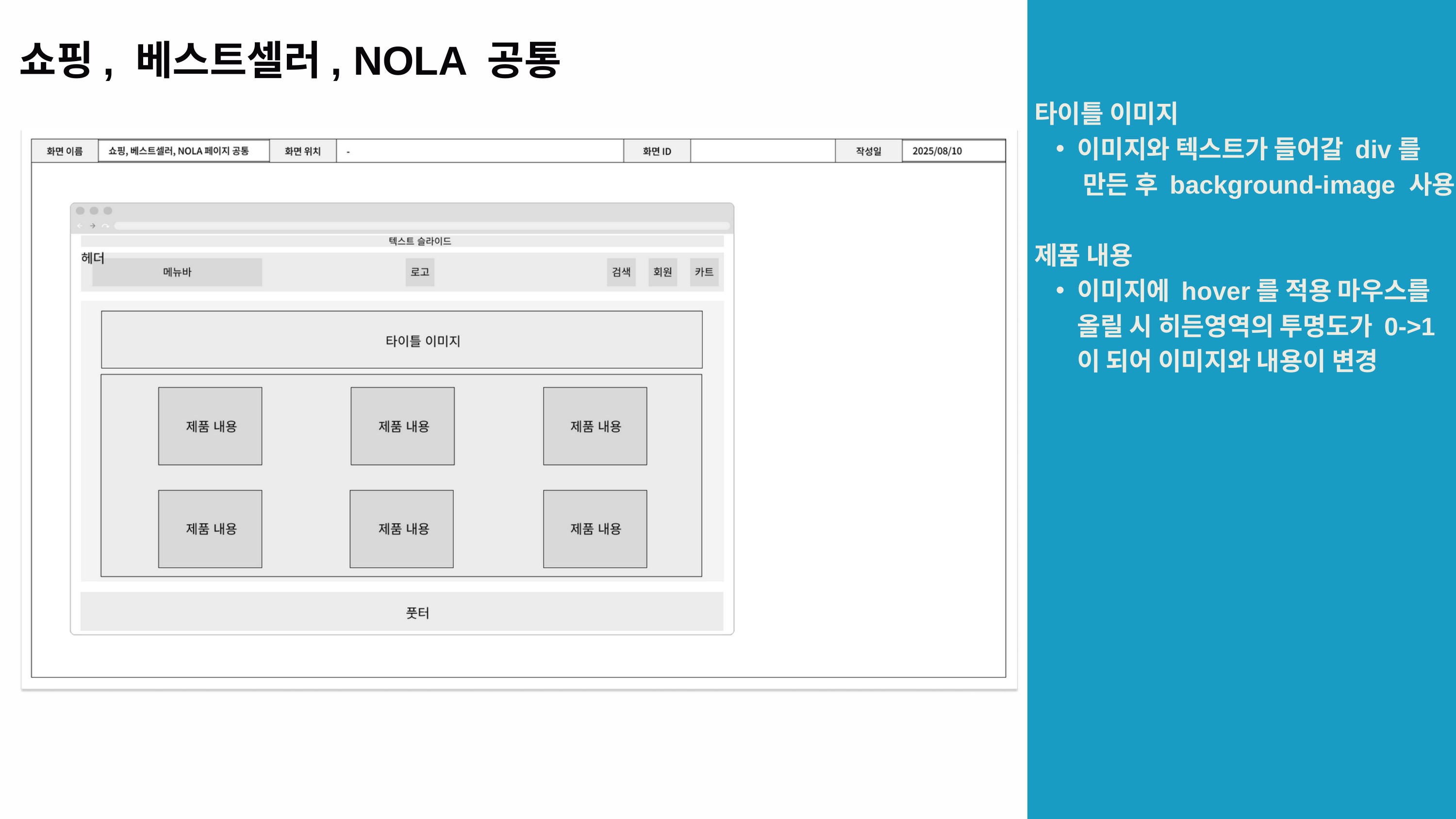

쇼핑, 베스트셀러, NOLA 공통
타이틀 이미지
이미지와 텍스트가 들어갈 div를        만든 후 background-image 사용

제품 내용
이미지에 hover를 적용 마우스를   올릴 시 히든영역의 투명도가 0->1이 되어 이미지와 내용이 변경